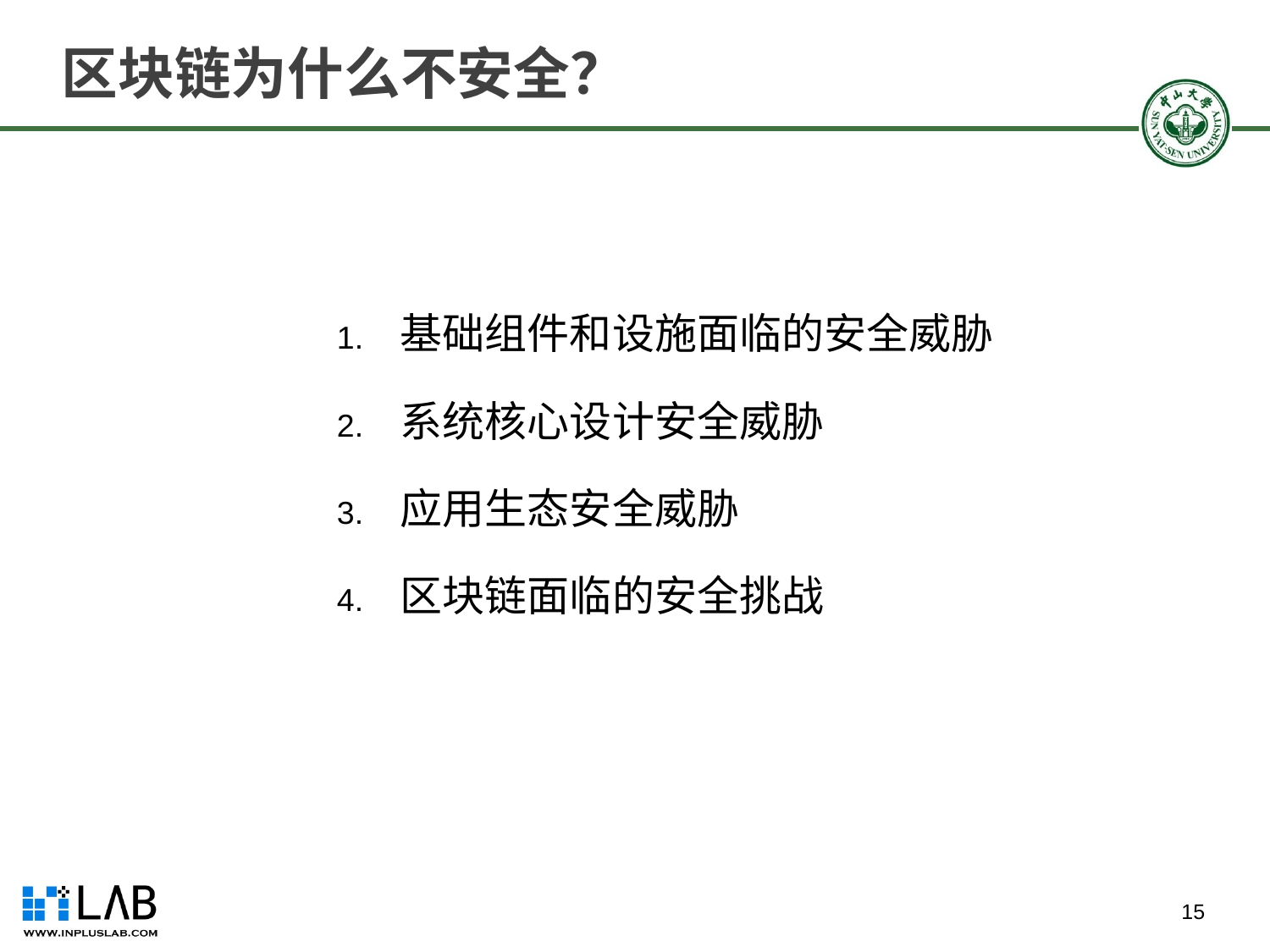

区块链为什么不安全？
#
基础组件和设施面临的安全威胁
系统核心设计安全威胁
应用生态安全威胁
区块链面临的安全挑战